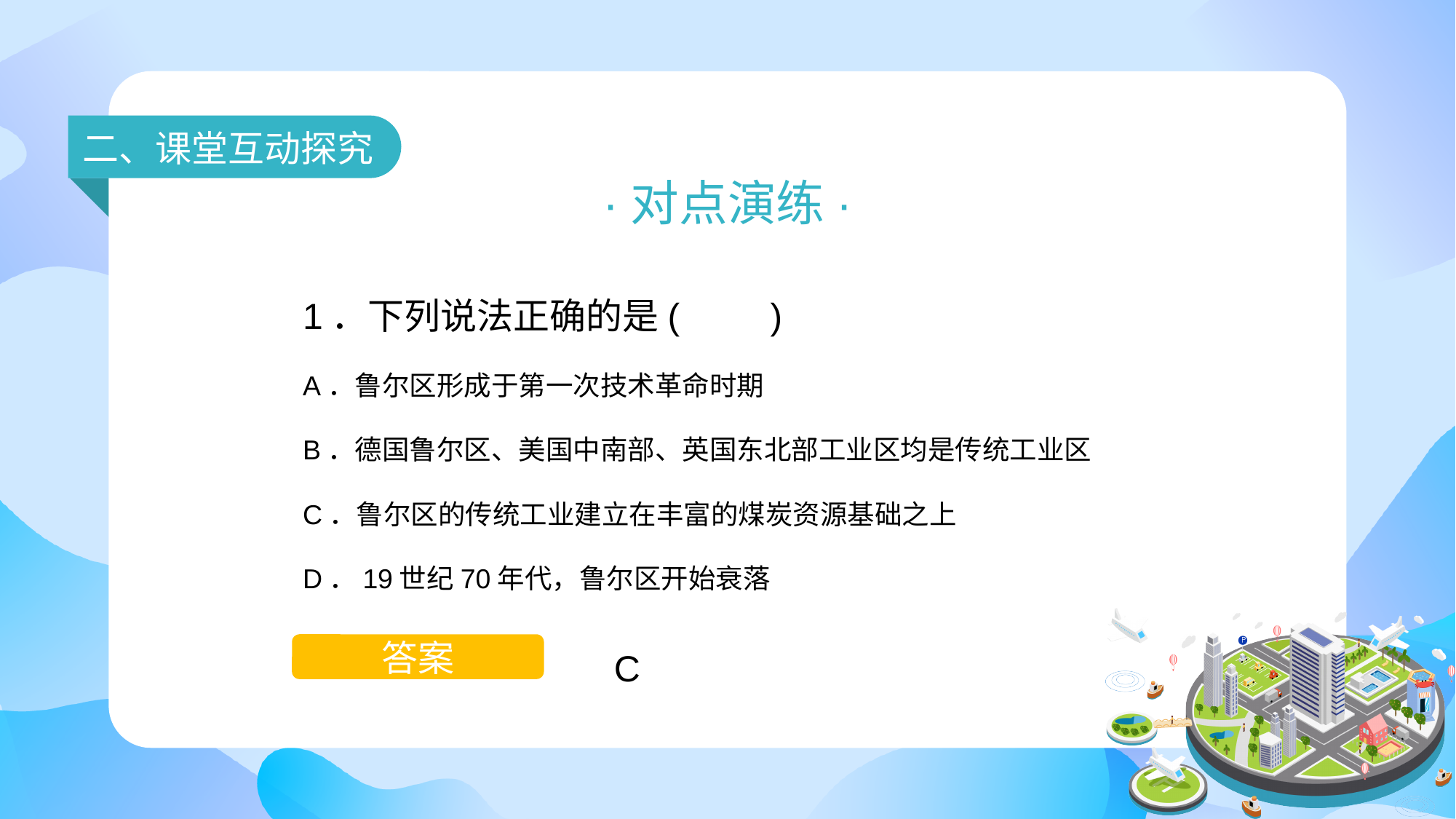

二、课堂互动探究
·对点演练·
1．下列说法正确的是(　　)
A．鲁尔区形成于第一次技术革命时期
B．德国鲁尔区、美国中南部、英国东北部工业区均是传统工业区
C．鲁尔区的传统工业建立在丰富的煤炭资源基础之上
D．19世纪70年代，鲁尔区开始衰落
C
答案